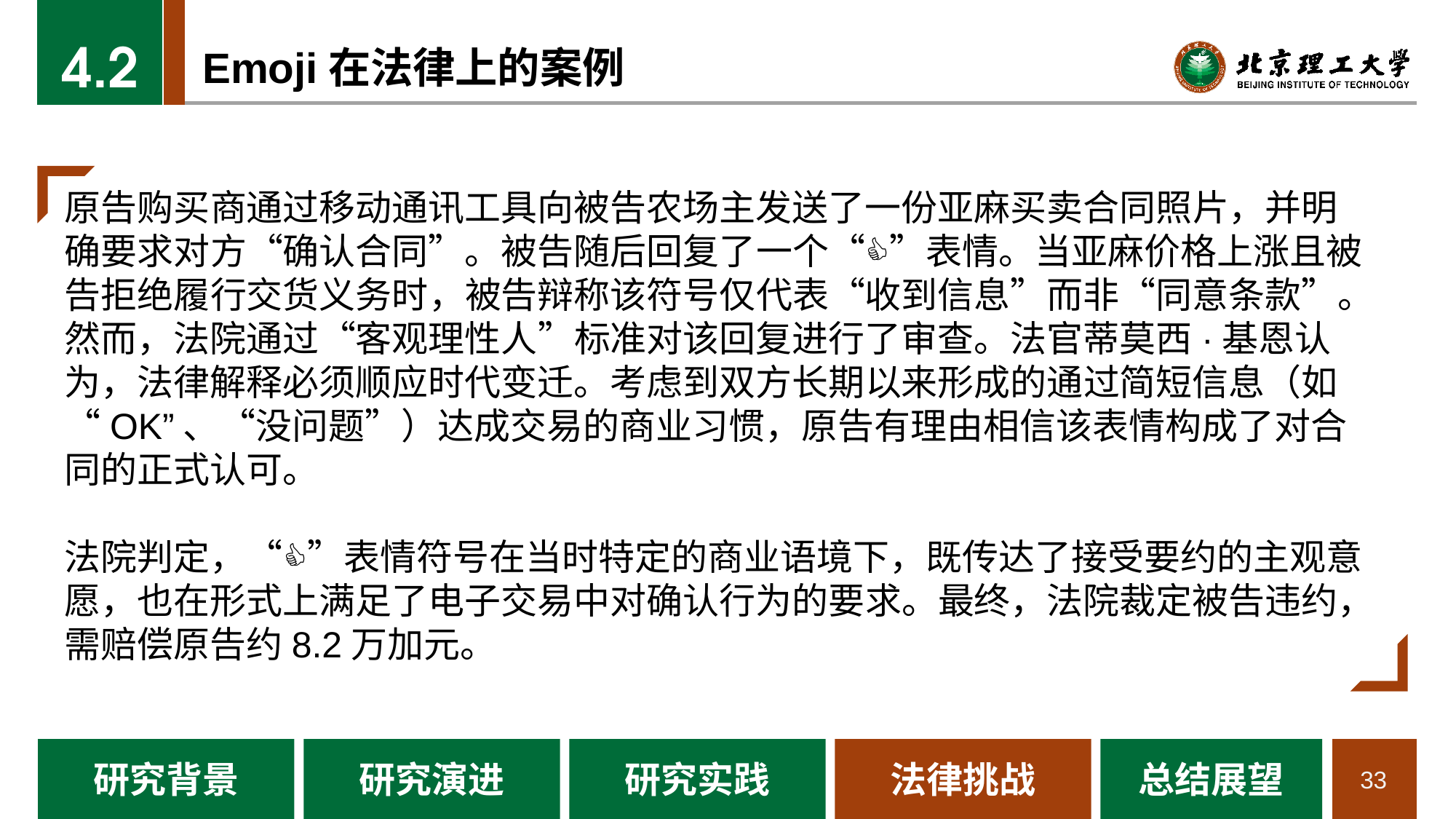

4.2
# Emoji在法律上的案例

原告购买商通过移动通讯工具向被告农场主发送了一份亚麻买卖合同照片，并明确要求对方“确认合同”。被告随后回复了一个“👍”表情。当亚麻价格上涨且被告拒绝履行交货义务时，被告辩称该符号仅代表“收到信息”而非“同意条款”。然而，法院通过“客观理性人”标准对该回复进行了审查。法官蒂莫西·基恩认为，法律解释必须顺应时代变迁。考虑到双方长期以来形成的通过简短信息（如“OK”、“没问题”）达成交易的商业习惯，原告有理由相信该表情构成了对合同的正式认可。

法院判定，“👍”表情符号在当时特定的商业语境下，既传达了接受要约的主观意愿，也在形式上满足了电子交易中对确认行为的要求。最终，法院裁定被告违约，需赔偿原告约8.2万加元。